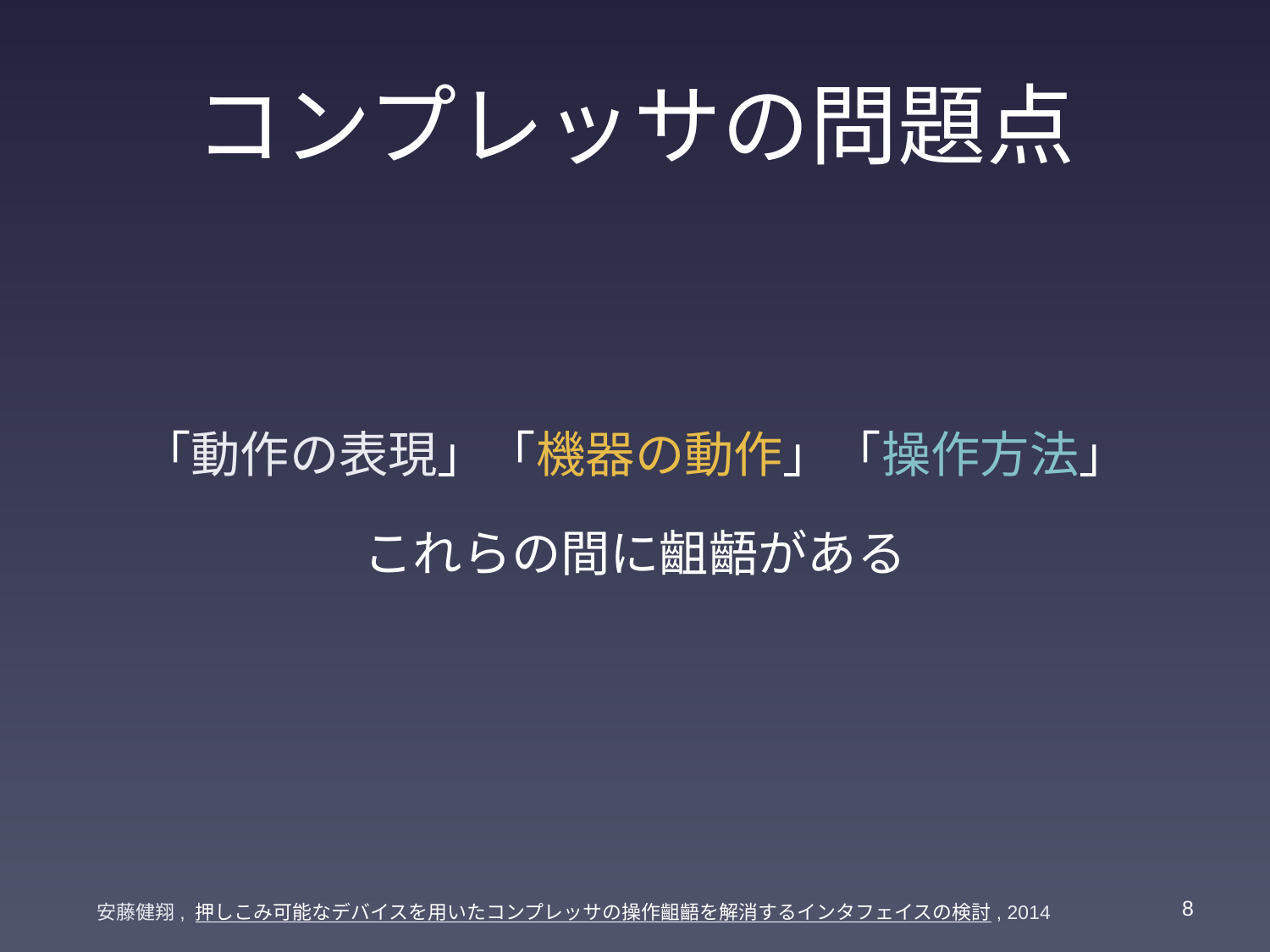

# コンプレッサの問題点
「動作の表現」「機器の動作」「操作方法」
これらの間に齟齬がある
8
安藤健翔, 押しこみ可能なデバイスを用いたコンプレッサの操作齟齬を解消するインタフェイスの検討, 2014